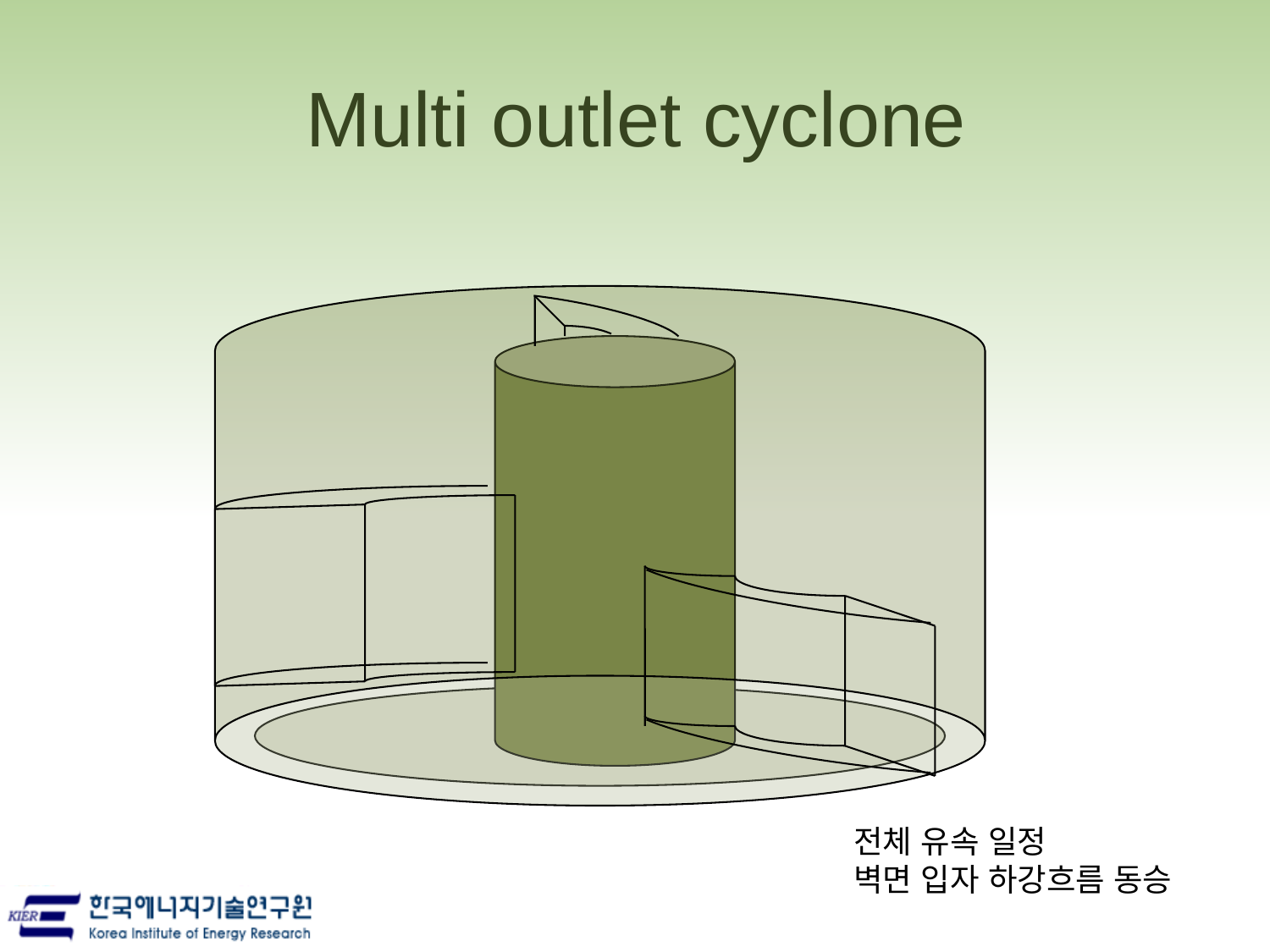

# Multi outlet cyclone

전체 유속 일정
벽면 입자 하강흐름 동승